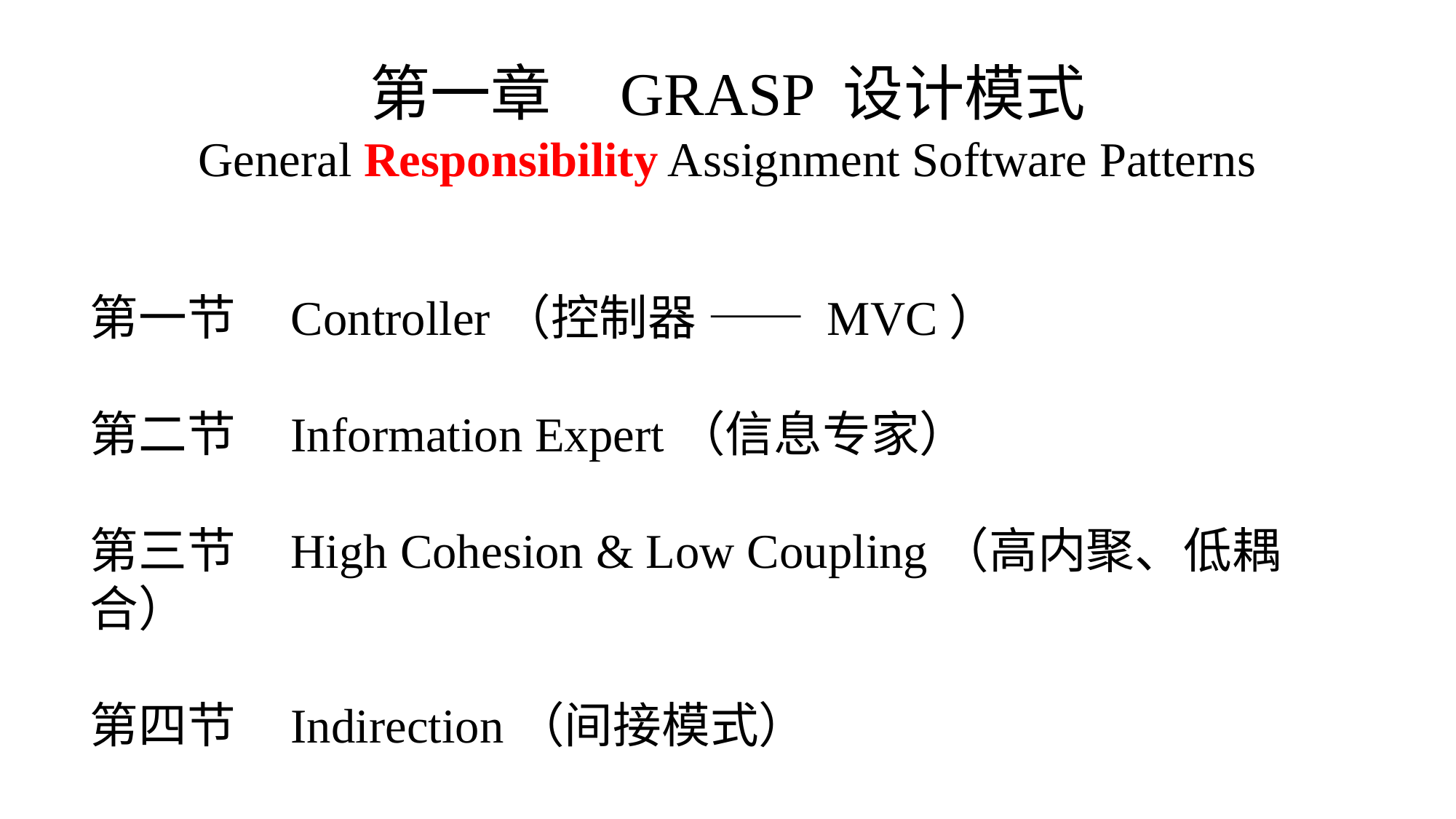

第一章    GRASP 设计模式
General Responsibility Assignment Software Patterns
第一节    Controller（控制器 —— MVC）

第二节    Information Expert（信息专家）

第三节    High Cohesion & Low Coupling（高内聚、低耦合）

第四节    Indirection（间接模式）